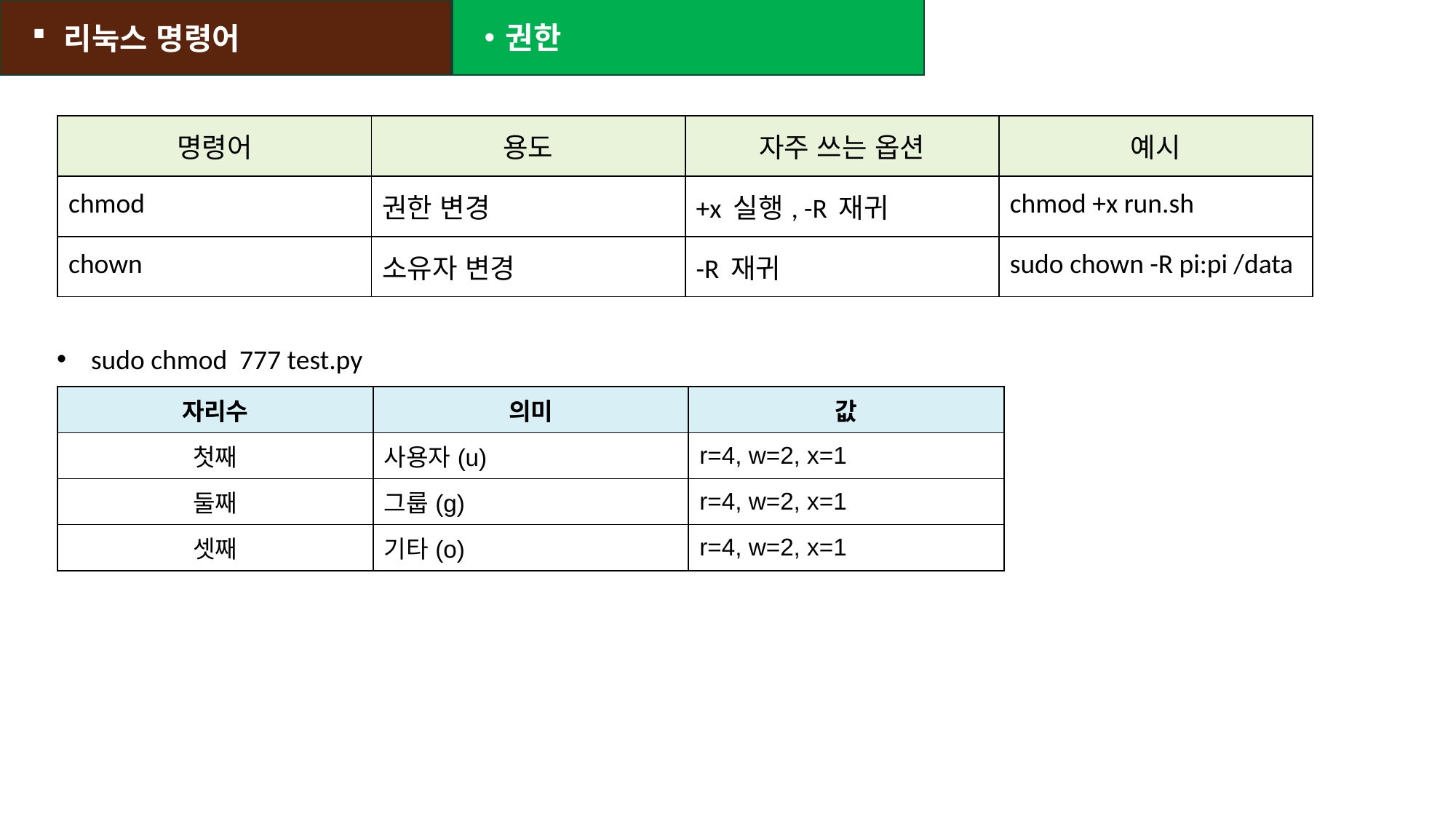

리눅스 명령어
권한
| 명령어 | 용도 | 자주 쓰는 옵션 | 예시 |
| --- | --- | --- | --- |
| chmod | 권한 변경 | +x 실행, -R 재귀 | chmod +x run.sh |
| chown | 소유자 변경 | -R 재귀 | sudo chown -R pi:pi /data |
sudo chmod  777 test.py
| 자리수 | 의미 | 값 |
| --- | --- | --- |
| 첫째 | 사용자(u) | r=4, w=2, x=1 |
| 둘째 | 그룹(g) | r=4, w=2, x=1 |
| 셋째 | 기타(o) | r=4, w=2, x=1 |